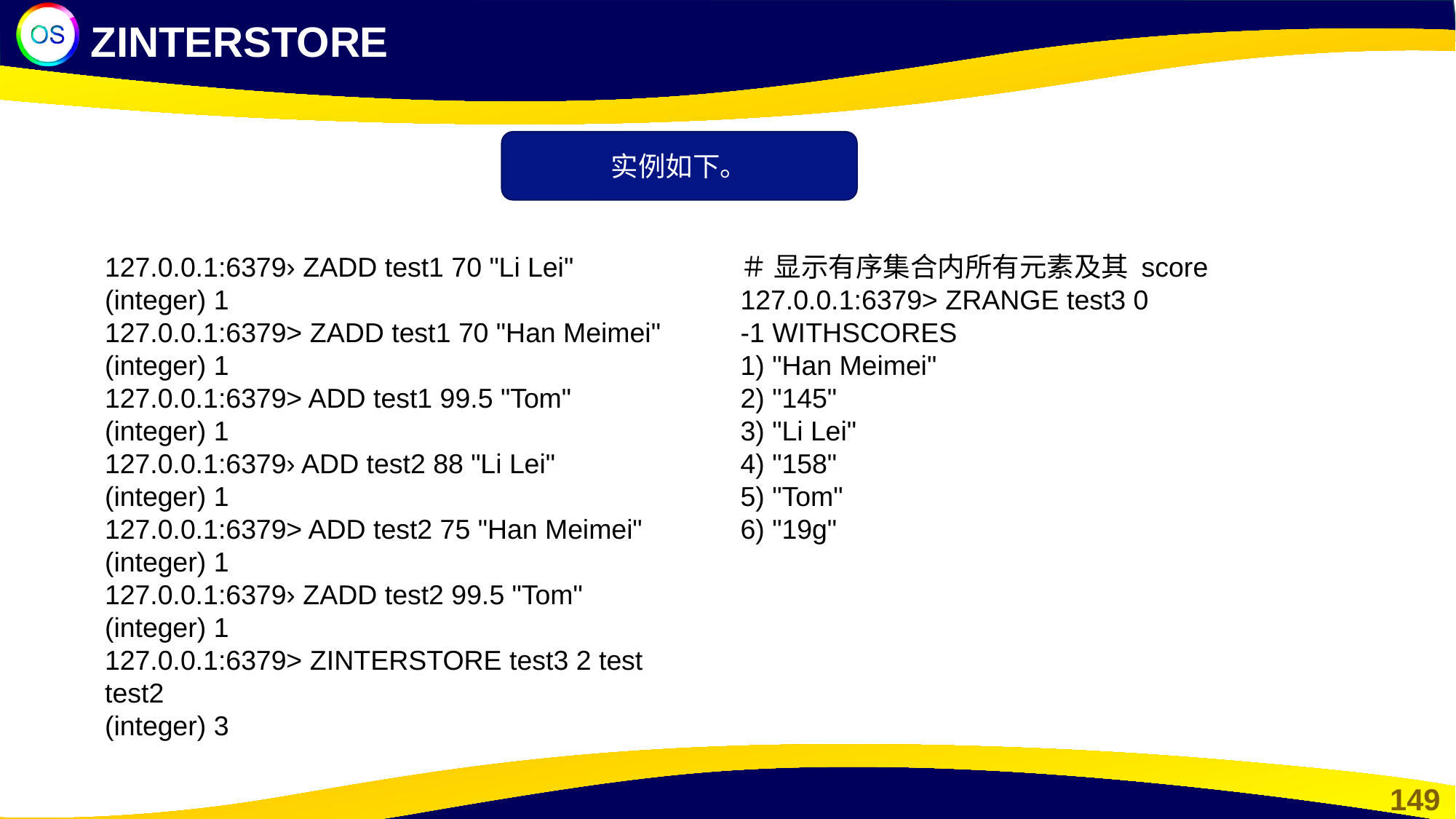

ZINTERSTORE
实例如下。
127.0.0.1:6379› ZADD test1 70 "Li Lei"
(integer) 1
127.0.0.1:6379> ZADD test1 70 "Han Meimei"
(integer) 1
127.0.0.1:6379> ADD test1 99.5 "Tom"
(integer) 1
127.0.0.1:6379› ADD test2 88 "Li Lei"
(integer) 1
127.0.0.1:6379> ADD test2 75 "Han Meimei"
(integer) 1
127.0.0.1:6379› ZADD test2 99.5 "Tom"
(integer) 1
127.0.0.1:6379> ZINTERSTORE test3 2 test test2
(integer) 3
＃ 显示有序集合内所有元素及其 score
127.0.0.1:6379> ZRANGE test3 0
-1 WITHSCORES
1) "Han Meimei"
2) "145"
3) "Li Lei"
4) "158"
5) "Tom"
6) "19g"